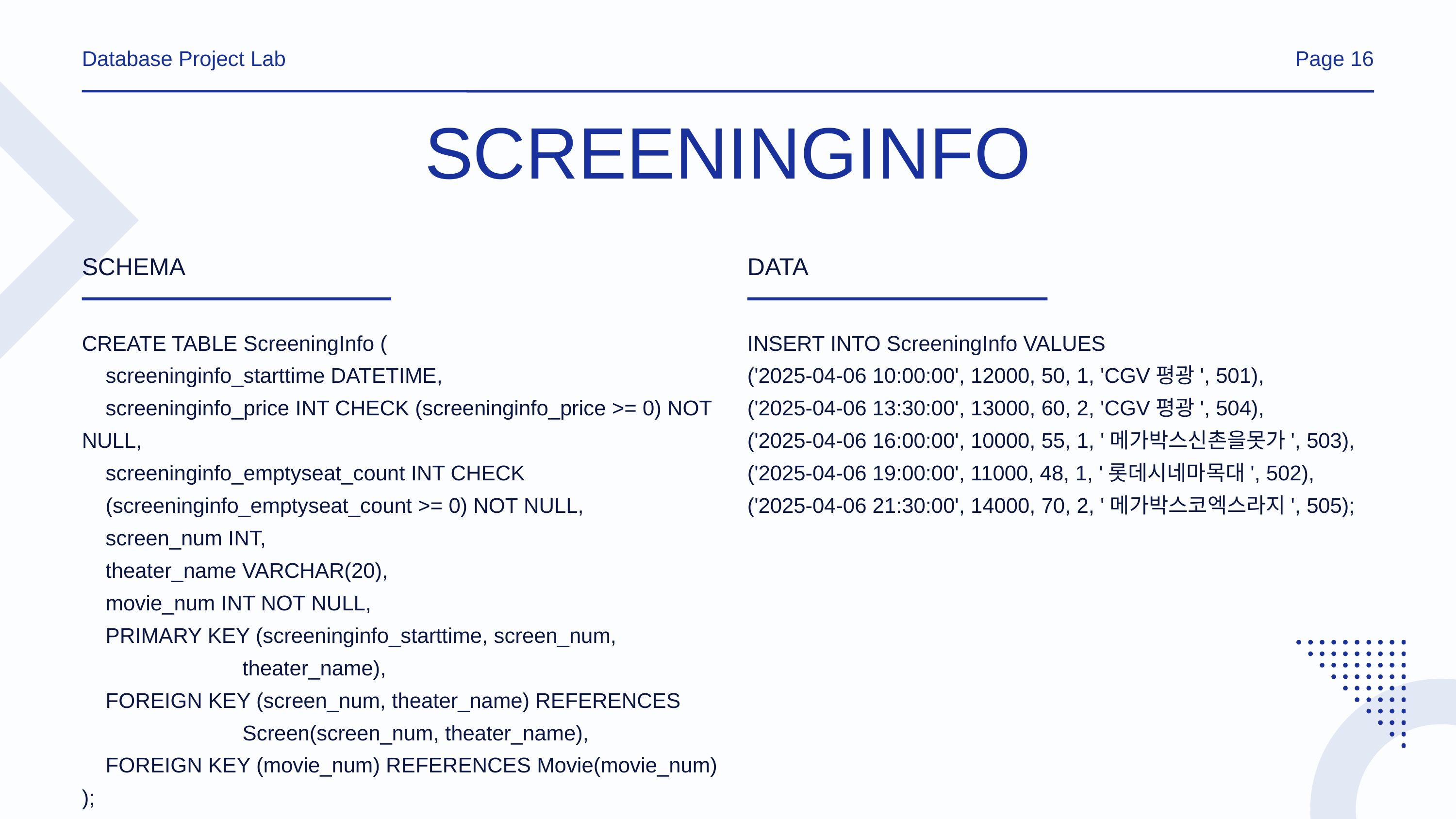

Database Project Lab
Page 16

SCREENINGINFO
SCHEMA

CREATE TABLE ScreeningInfo (
    screeninginfo_starttime DATETIME,
    screeninginfo_price INT CHECK (screeninginfo_price >= 0) NOT NULL,
    screeninginfo_emptyseat_count INT CHECK
    (screeninginfo_emptyseat_count >= 0) NOT NULL,
    screen_num INT,
    theater_name VARCHAR(20),
    movie_num INT NOT NULL,
    PRIMARY KEY (screeninginfo_starttime, screen_num,
                           theater_name),
    FOREIGN KEY (screen_num, theater_name) REFERENCES
                           Screen(screen_num, theater_name),
    FOREIGN KEY (movie_num) REFERENCES Movie(movie_num)
);
DATA

INSERT INTO ScreeningInfo VALUES
('2025-04-06 10:00:00', 12000, 50, 1, 'CGV평광', 501),
('2025-04-06 13:30:00', 13000, 60, 2, 'CGV평광', 504),
('2025-04-06 16:00:00', 10000, 55, 1, '메가박스신촌을못가', 503),
('2025-04-06 19:00:00', 11000, 48, 1, '롯데시네마목대', 502),
('2025-04-06 21:30:00', 14000, 70, 2, '메가박스코엑스라지', 505);